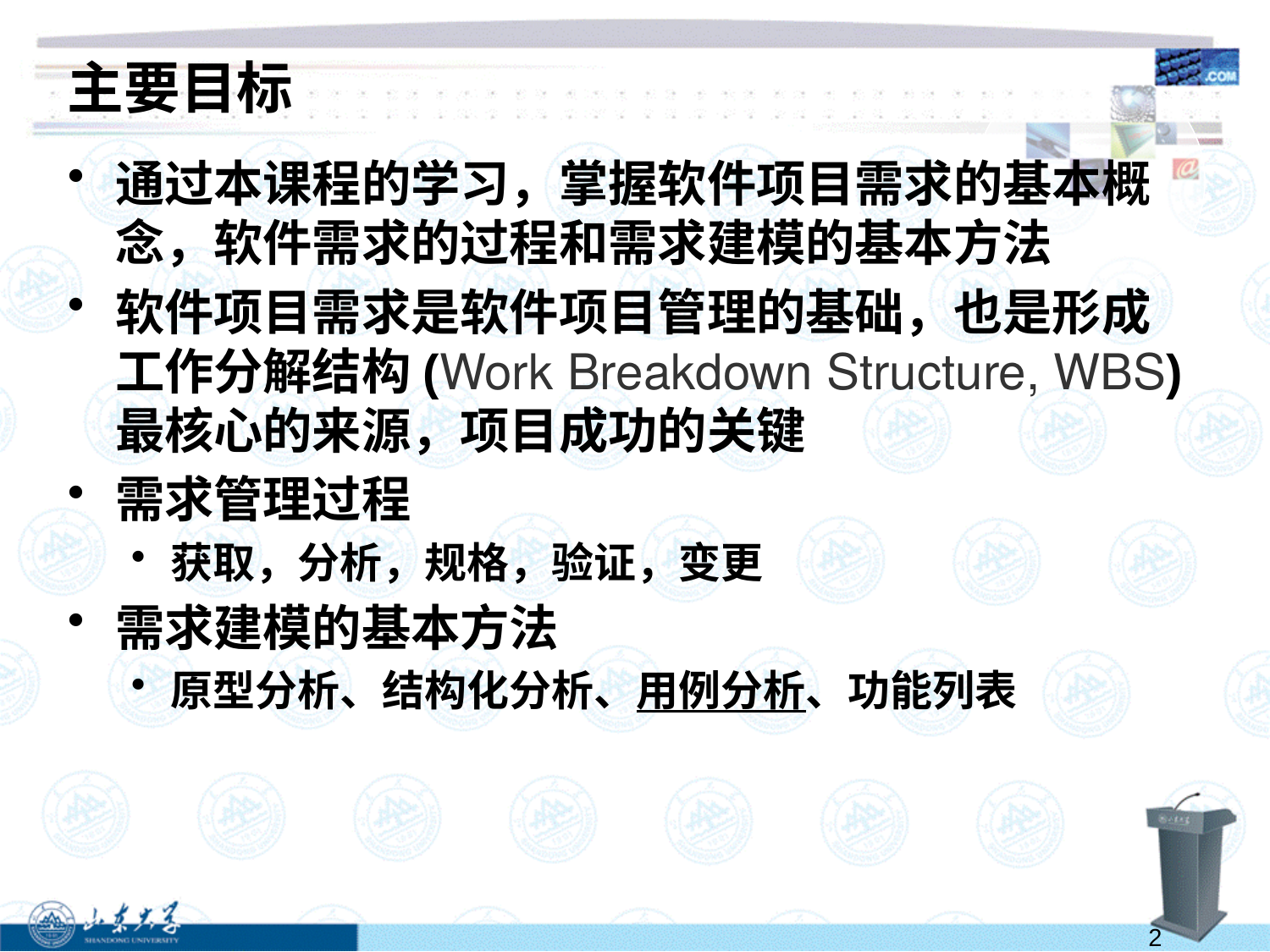

# 主要目标
通过本课程的学习，掌握软件项目需求的基本概念，软件需求的过程和需求建模的基本方法
软件项目需求是软件项目管理的基础，也是形成工作分解结构(Work Breakdown Structure, WBS)最核心的来源，项目成功的关键
需求管理过程
获取，分析，规格，验证，变更
需求建模的基本方法
原型分析、结构化分析、用例分析、功能列表

2